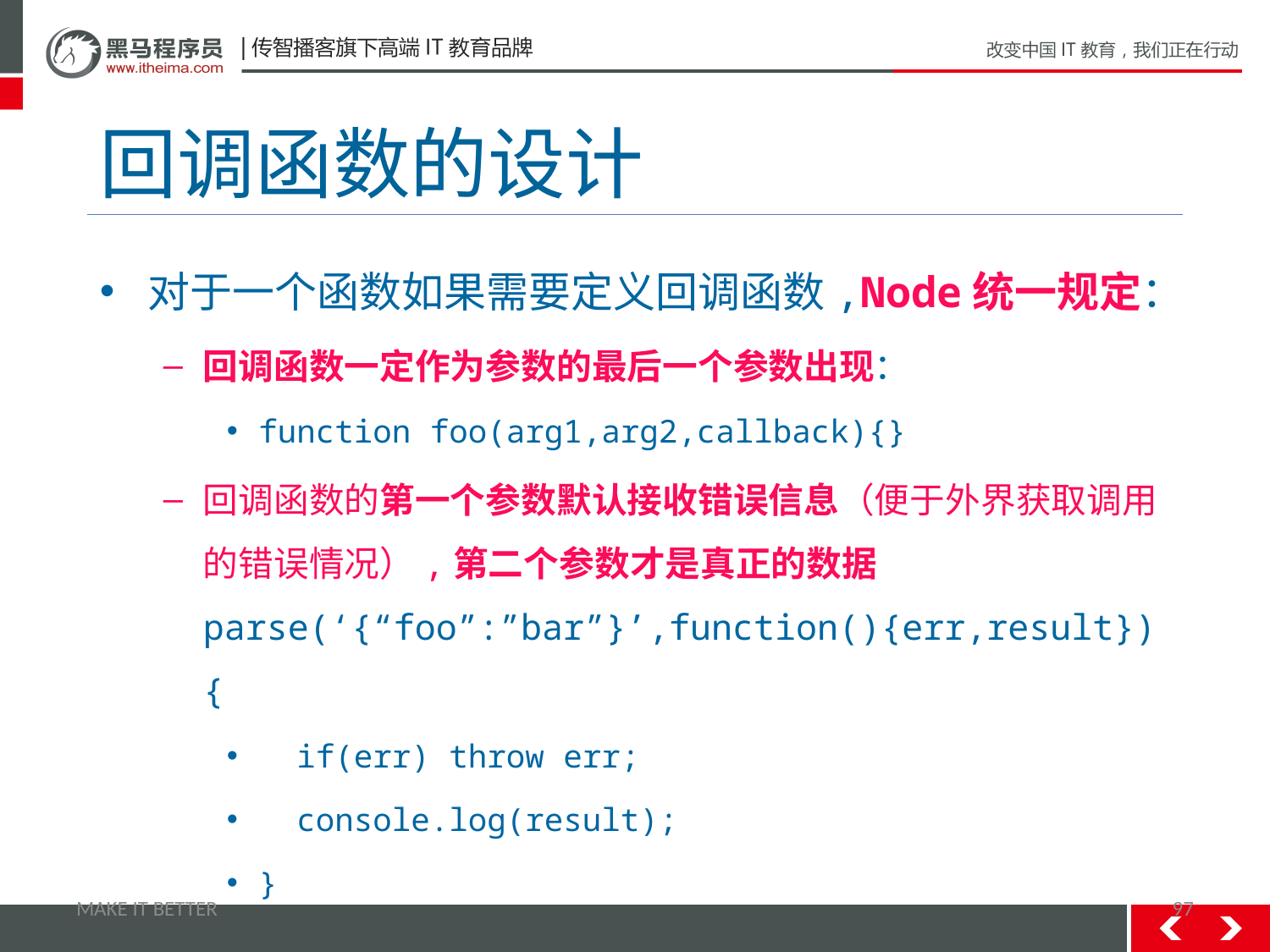

# 回调函数的设计
对于一个函数如果需要定义回调函数,Node统一规定：
回调函数一定作为参数的最后一个参数出现：
function foo(arg1,arg2,callback){}
回调函数的第一个参数默认接收错误信息（便于外界获取调用的错误情况）,第二个参数才是真正的数据parse(‘{“foo”:”bar”}’,function(){err,result}){
  if(err) throw err;
  console.log(result);
}
MAKE IT BETTER
97